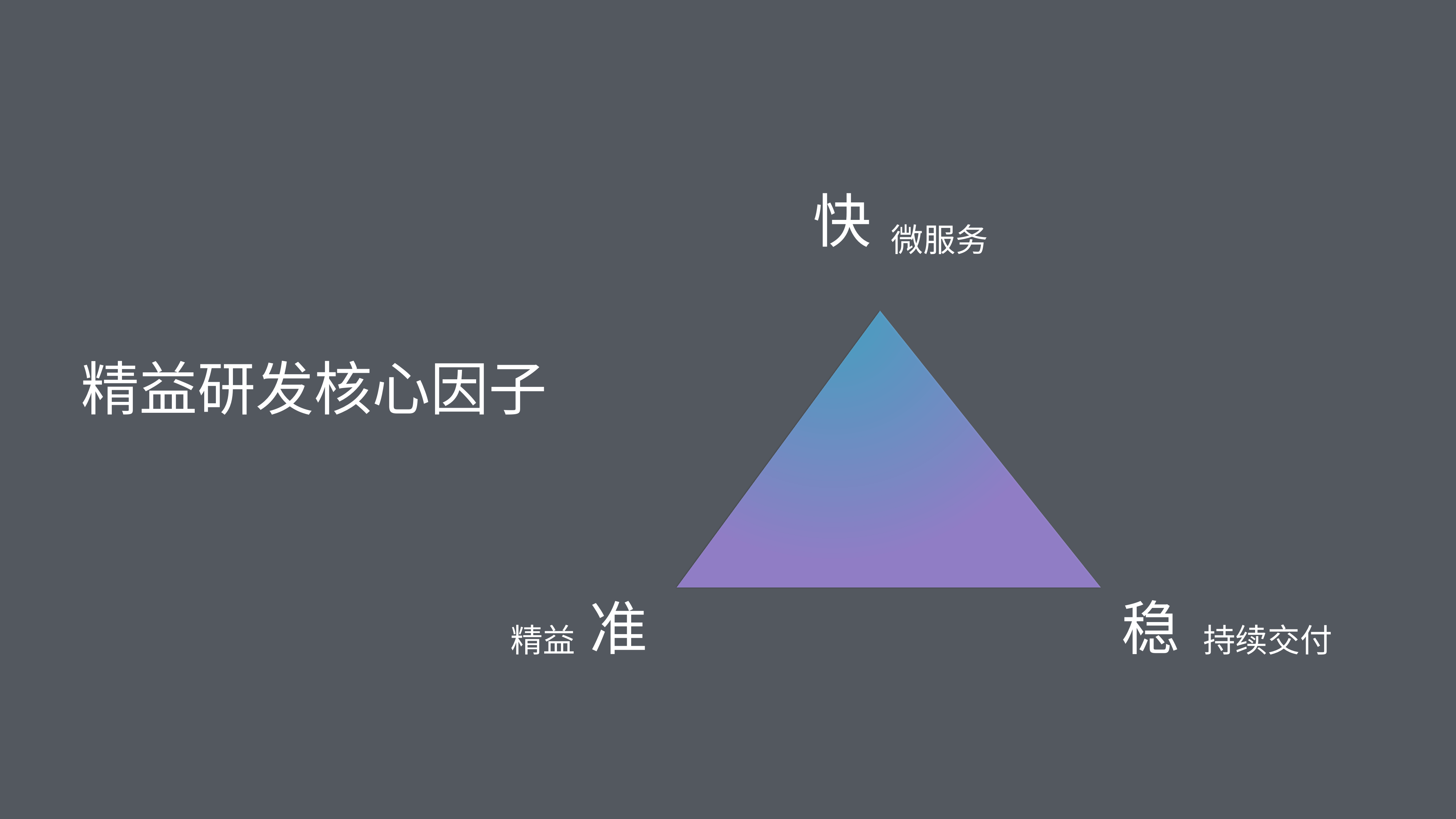

快
微服务

精益研发核心因子
准
稳
精益
持续交付